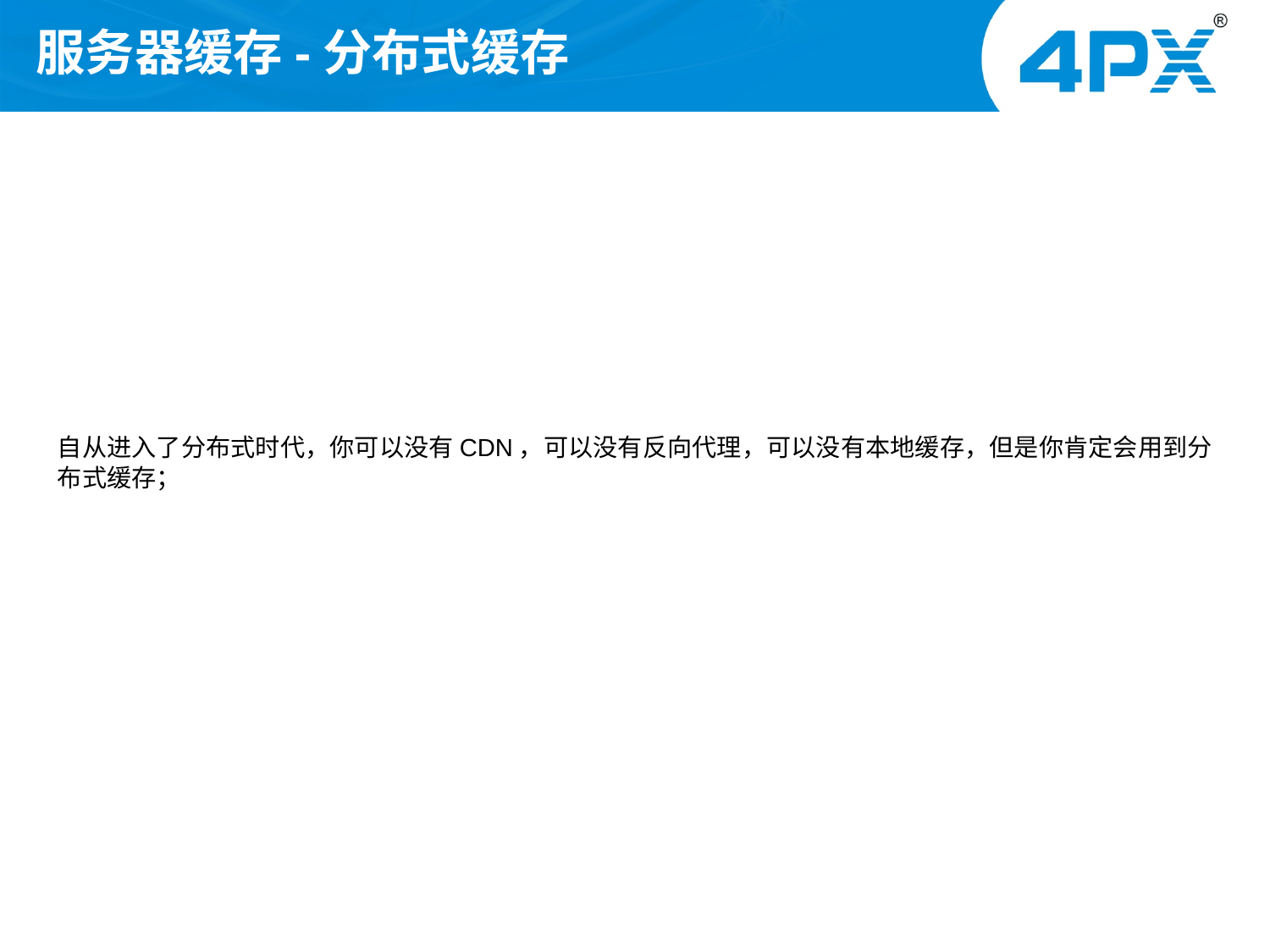

# 服务器缓存-分布式缓存
自从进入了分布式时代，你可以没有CDN，可以没有反向代理，可以没有本地缓存，但是你肯定会用到分布式缓存；